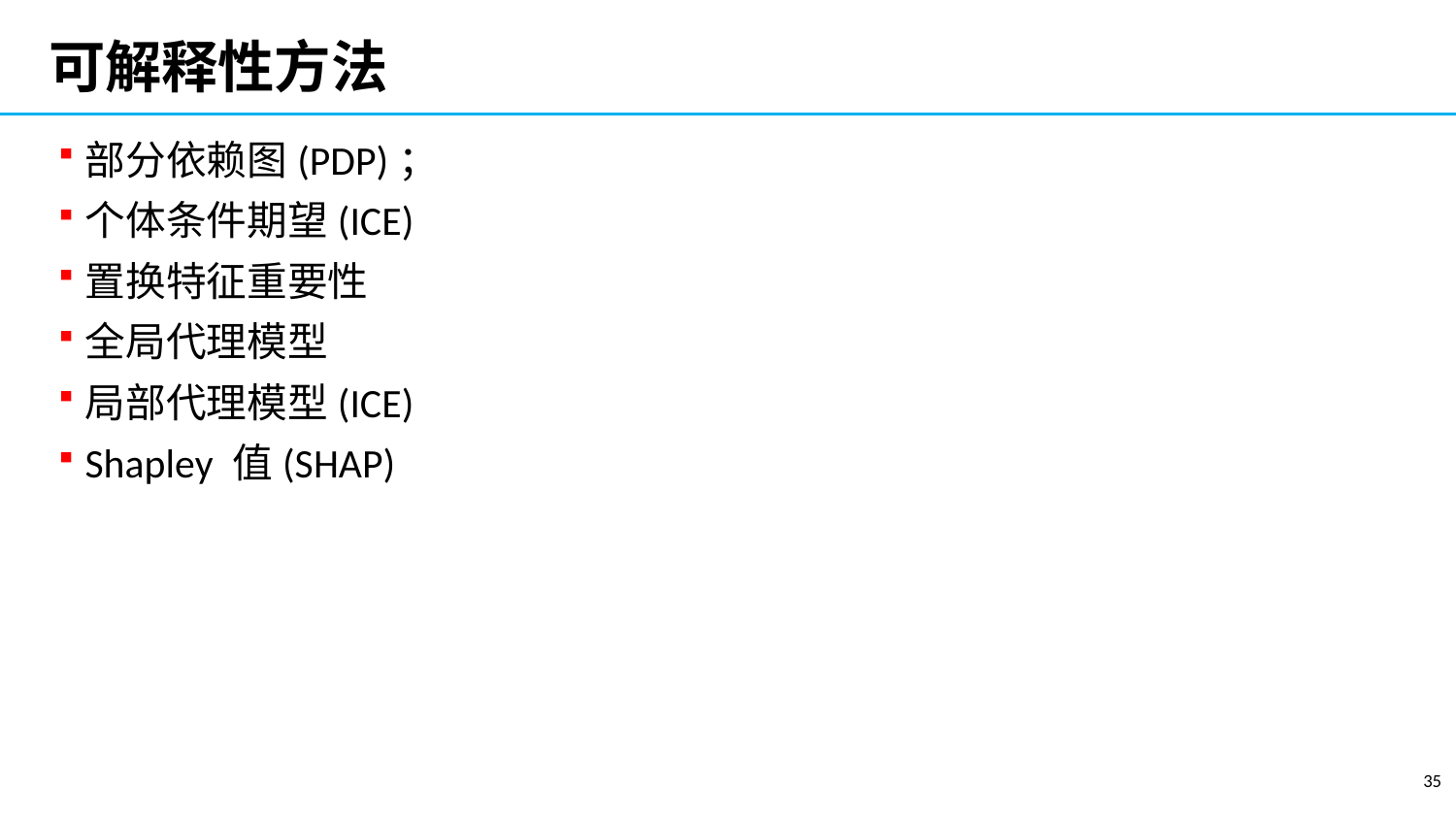

# 可解释性方法

部分依赖图(PDP)；
个体条件期望(ICE)
置换特征重要性
全局代理模型
局部代理模型(ICE)
Shapley 值(SHAP)
35